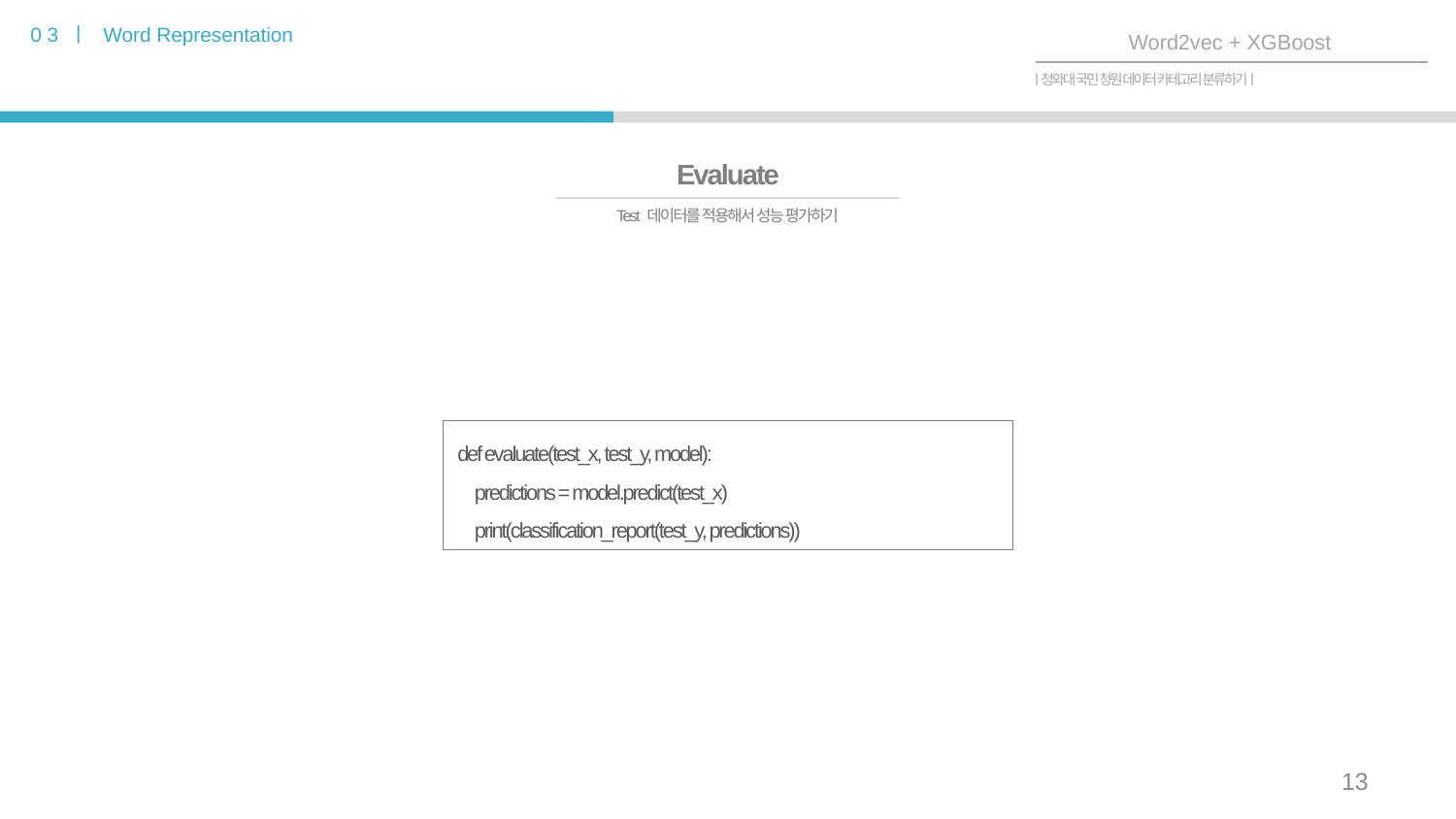

0 3 ㅣ  Word Representation
Word2vec + XGBoost
ㅣ청와대 국민 청원 데이터 카테고리 분류하기ㅣ

Evaluate
Test 데이터를 적용해서 성능 평가하기
def evaluate(test_x, test_y, model):
    predictions = model.predict(test_x)
    print(classification_report(test_y, predictions))
13